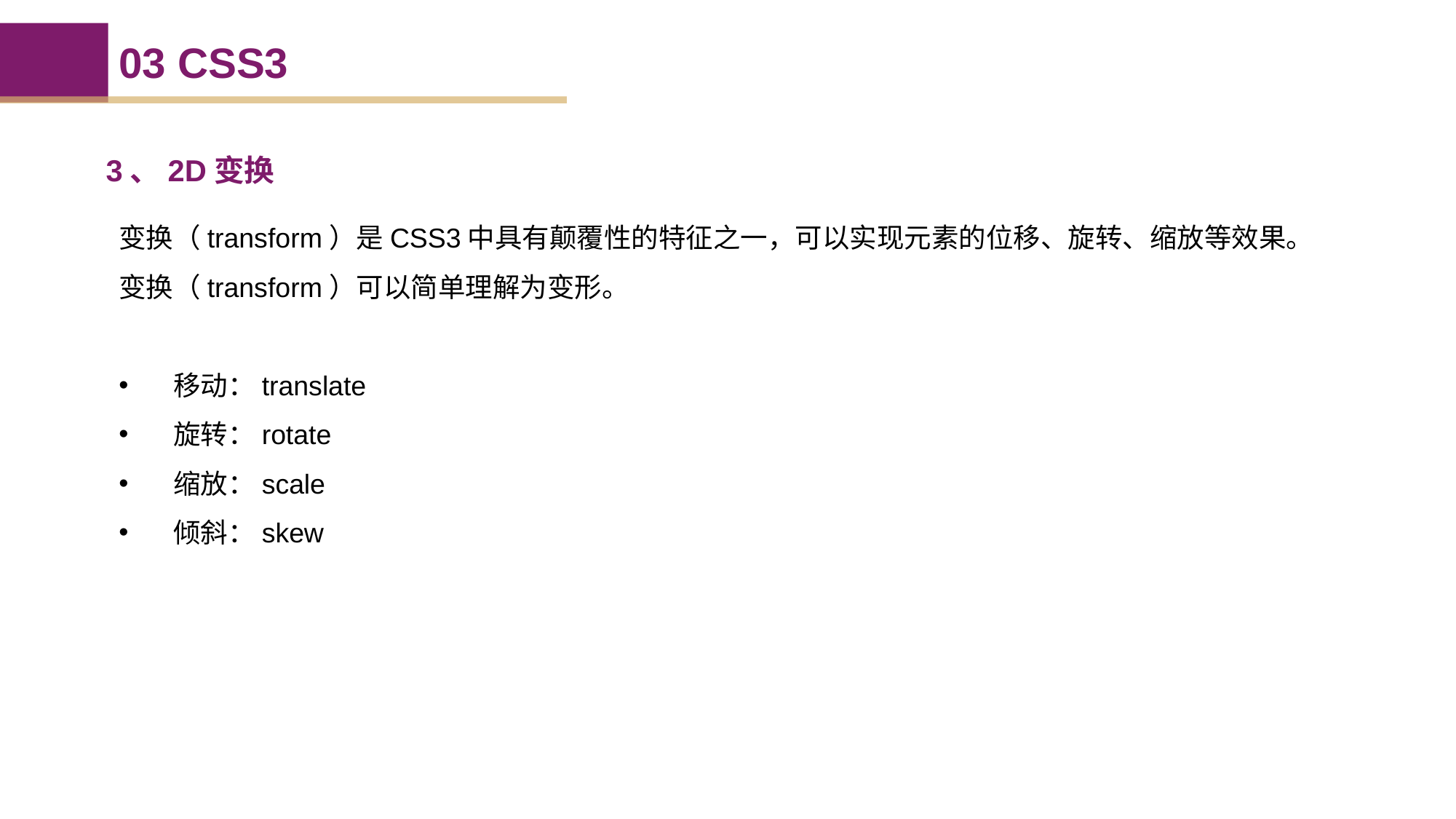

03 CSS3
3、2D变换
变换（transform）是CSS3中具有颠覆性的特征之一，可以实现元素的位移、旋转、缩放等效果。
变换（transform）可以简单理解为变形。

移动：translate
旋转：rotate
缩放：scale
倾斜：skew
22